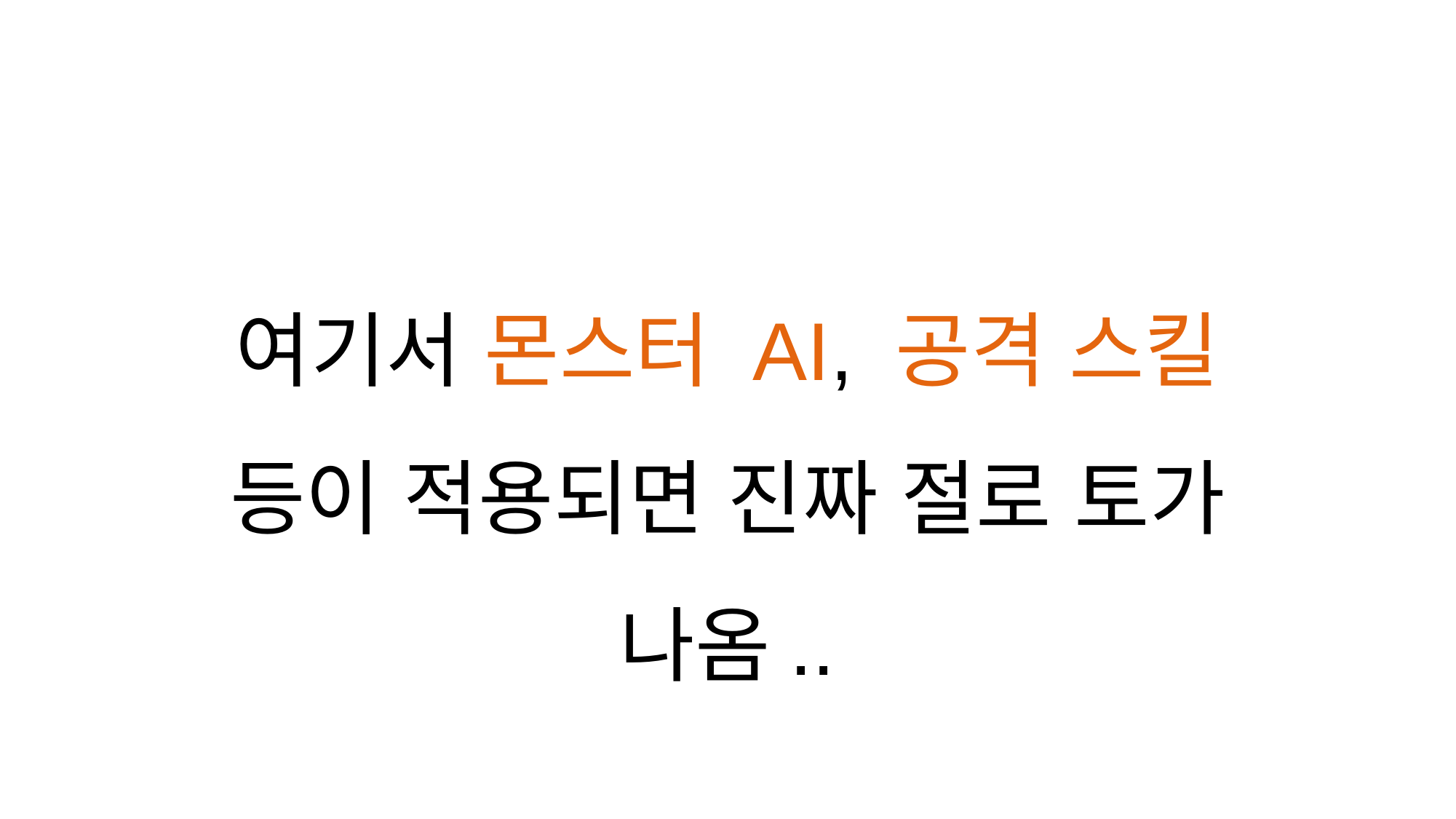

여기서 몬스터 AI, 공격 스킬 등이 적용되면 진짜 절로 토가 나옴..